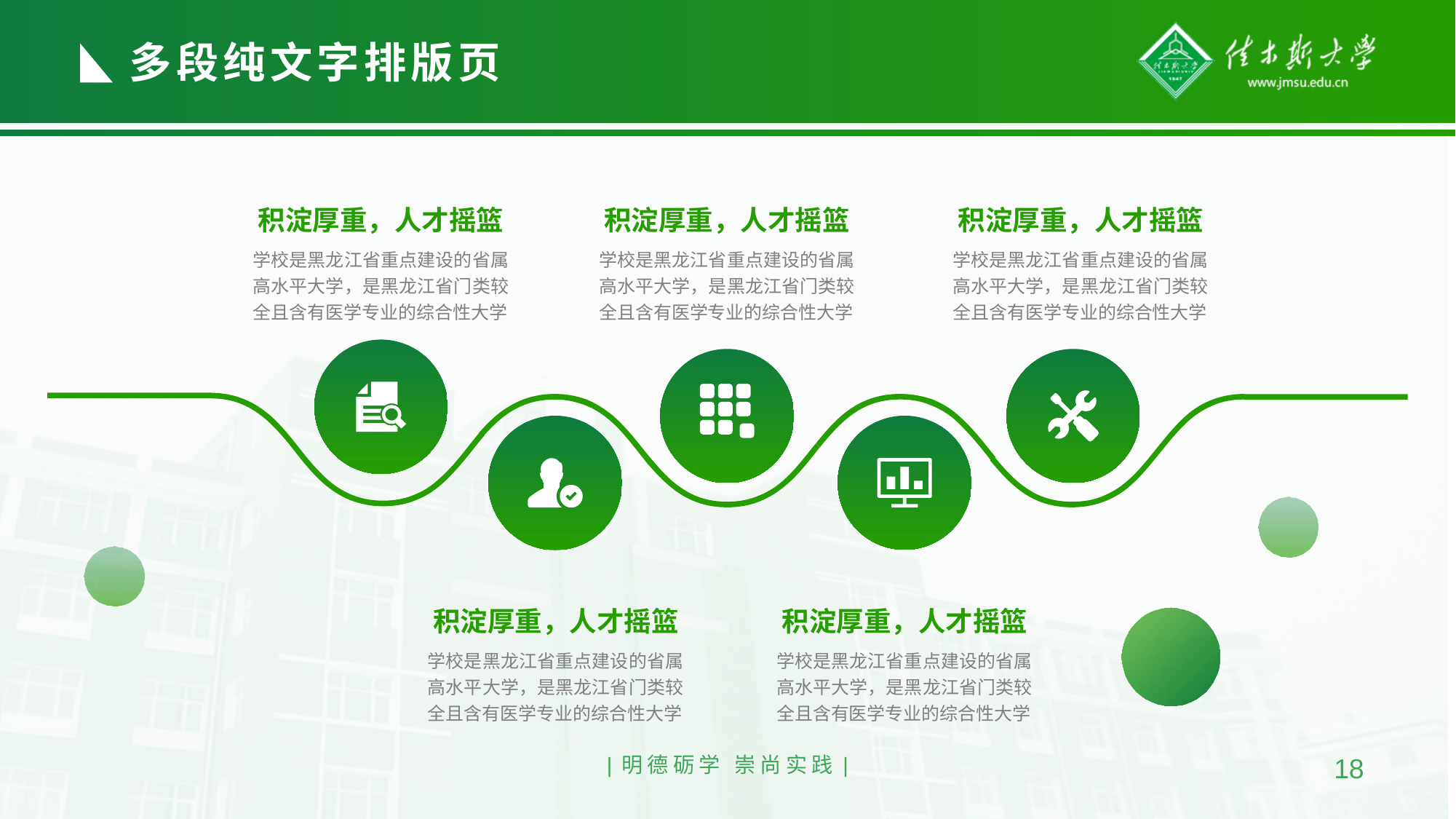

多段纯文字排版页
PART 01
积淀厚重，人才摇篮
学校是黑龙江省重点建设的省属高水平大学，是黑龙江省门类较全且含有医学专业的综合性大学
PART 02
积淀厚重，人才摇篮
学校是黑龙江省重点建设的省属高水平大学，是黑龙江省门类较全且含有医学专业的综合性大学
PART 03
积淀厚重，人才摇篮
学校是黑龙江省重点建设的省属高水平大学，是黑龙江省门类较全且含有医学专业的综合性大学

PART 02
积淀厚重，人才摇篮
学校是黑龙江省重点建设的省属高水平大学，是黑龙江省门类较全且含有医学专业的综合性大学
PART 03
积淀厚重，人才摇篮
学校是黑龙江省重点建设的省属高水平大学，是黑龙江省门类较全且含有医学专业的综合性大学

|明德砺学 崇尚实践|
18